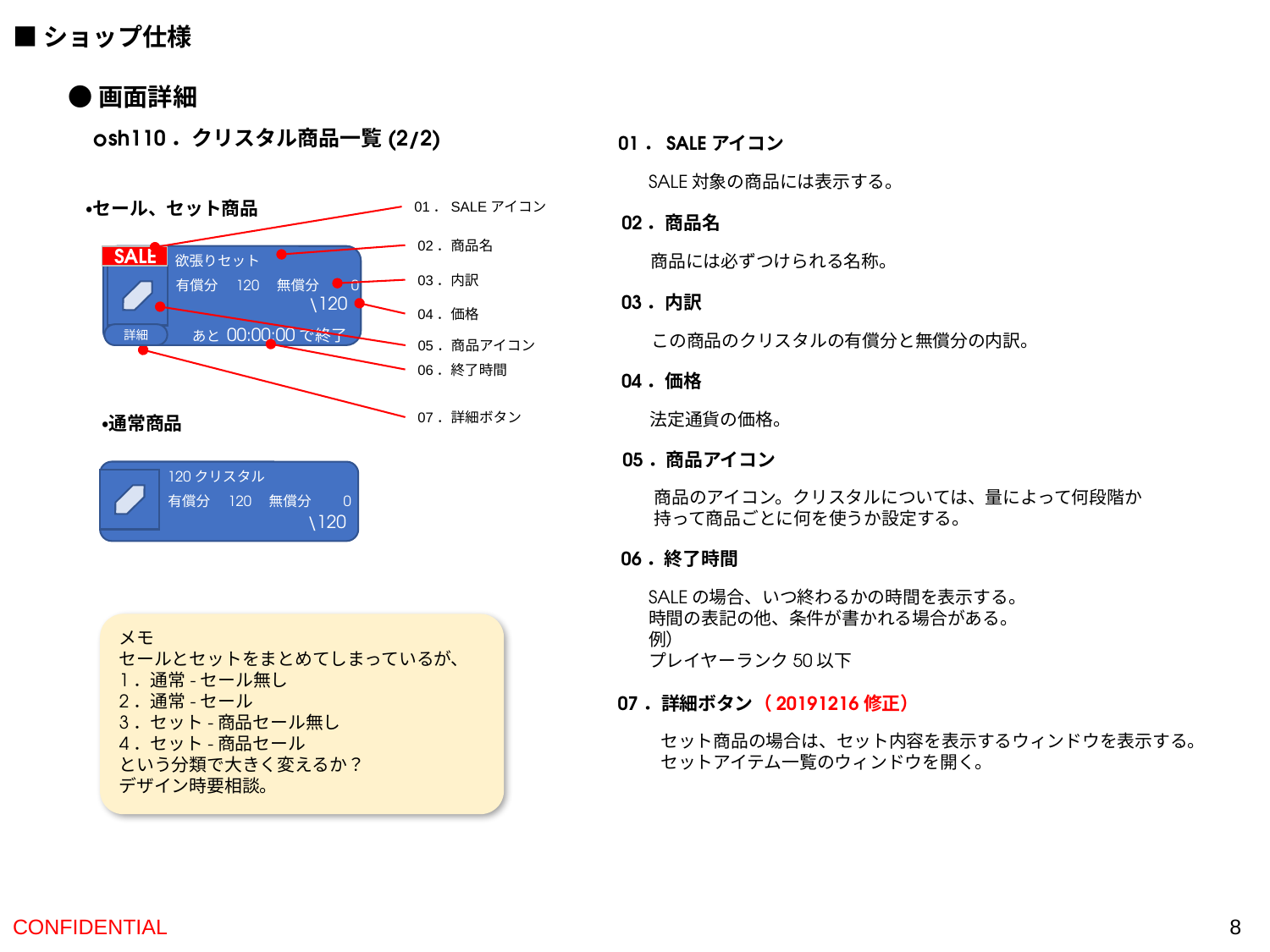

■ショップ仕様
●画面詳細
○sh110．クリスタル商品一覧(2/2)
01．SALEアイコン
SALE対象の商品には表示する。
・セール、セット商品
01．SALEアイコン
02．商品名
02．商品名
商品には必ずつけられる名称。
SALE

欲張りセット

有償分　120　無償分　　0
\120
詳細
あと 00:00:00で終了
03．内訳
03．内訳
04．価格
この商品のクリスタルの有償分と無償分の内訳。
05．商品アイコン
06．終了時間
04．価格
法定通貨の価格。
07．詳細ボタン
・通常商品
05．商品アイコン

120クリスタル

有償分　120　無償分　　0
\120
商品のアイコン。クリスタルについては、量によって何段階か
持って商品ごとに何を使うか設定する。
06．終了時間
SALEの場合、いつ終わるかの時間を表示する。
時間の表記の他、条件が書かれる場合がある。
例）
プレイヤーランク50以下
メモ
セールとセットをまとめてしまっているが、
1．通常-セール無し
2．通常-セール
3．セット-商品セール無し
4．セット-商品セール
という分類で大きく変えるか？
デザイン時要相談。
07．詳細ボタン（20191216修正）
セット商品の場合は、セット内容を表示するウィンドウを表示する。
セットアイテム一覧のウィンドウを開く。
8
CONFIDENTIAL